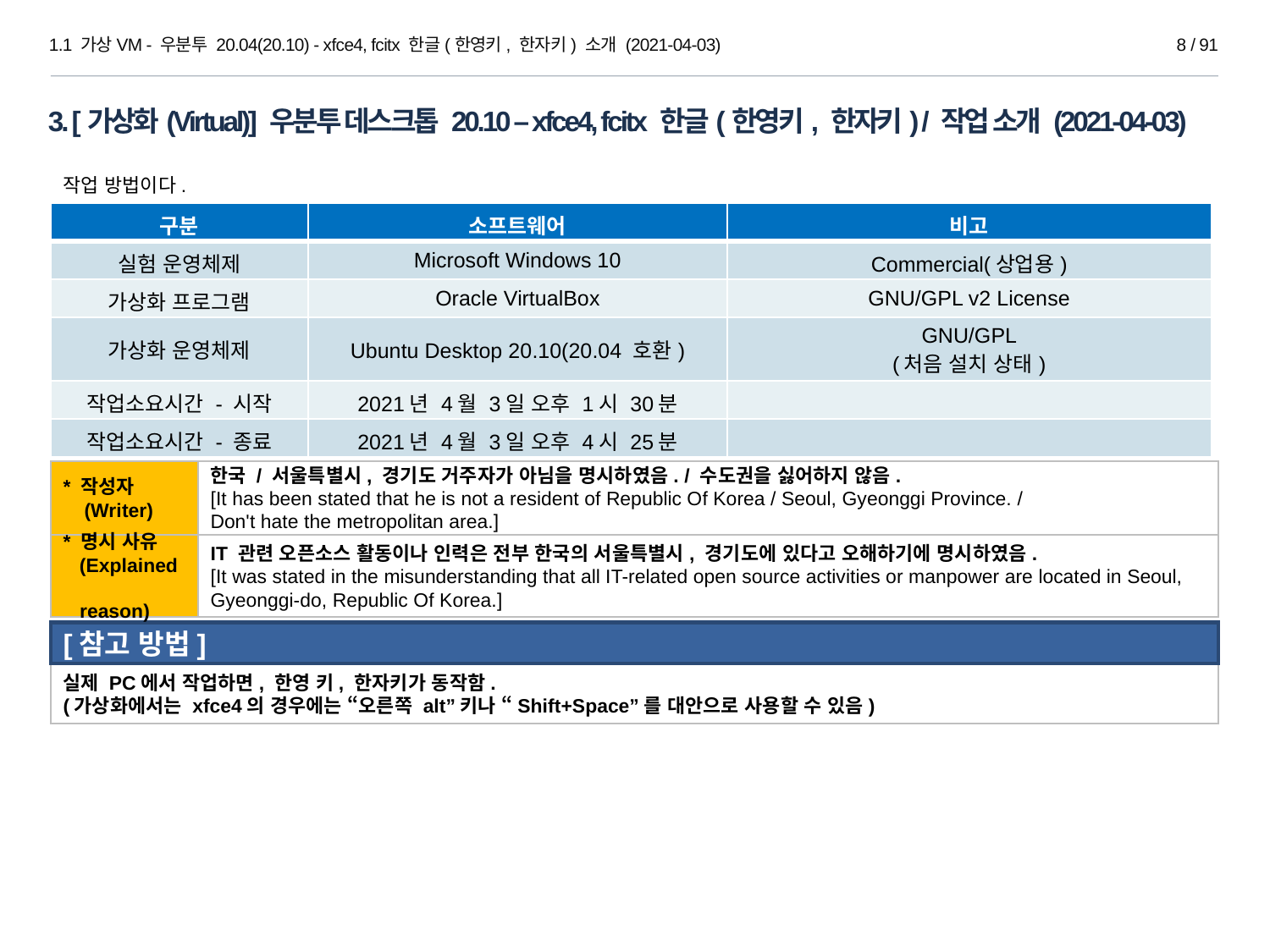

1.1 가상VM - 우분투 20.04(20.10) - xfce4, fcitx 한글(한영키, 한자키) 소개 (2021-04-03)
8 / 91

3. [가상화(Virtual)] 우분투 데스크톱 20.10 – xfce4, fcitx 한글(한영키, 한자키) / 작업 소개 (2021-04-03)
작업 방법이다.
| 구분 | 소프트웨어 | 비고 |
| --- | --- | --- |
| 실험 운영체제 | Microsoft Windows 10 | Commercial(상업용) |
| 가상화 프로그램 | Oracle VirtualBox | GNU/GPL v2 License |
| 가상화 운영체제 | Ubuntu Desktop 20.10(20.04 호환) | GNU/GPL (처음 설치 상태) |
| 작업소요시간 - 시작 | 2021년 4월 3일 오후 1시 30분 |  |
| 작업소요시간 - 종료 | 2021년 4월 3일 오후 4시 25분 |  |
* 작성자
   (Writer)
한국 / 서울특별시, 경기도 거주자가 아님을 명시하였음. / 수도권을 싫어하지 않음.
[It has been stated that he is not a resident of Republic Of Korea / Seoul, Gyeonggi Province. /
Don't hate the metropolitan area.]
* 명시 사유
   (Explained
   reason)
IT 관련 오픈소스 활동이나 인력은 전부 한국의 서울특별시, 경기도에 있다고 오해하기에 명시하였음.
[It was stated in the misunderstanding that all IT-related open source activities or manpower are located in Seoul, Gyeonggi-do, Republic Of Korea.]
[참고 방법]
실제 PC에서 작업하면, 한영 키, 한자키가 동작함.
(가상화에서는 xfce4의 경우에는 “오른쪽 alt”키나 “Shift+Space”를 대안으로 사용할 수 있음)